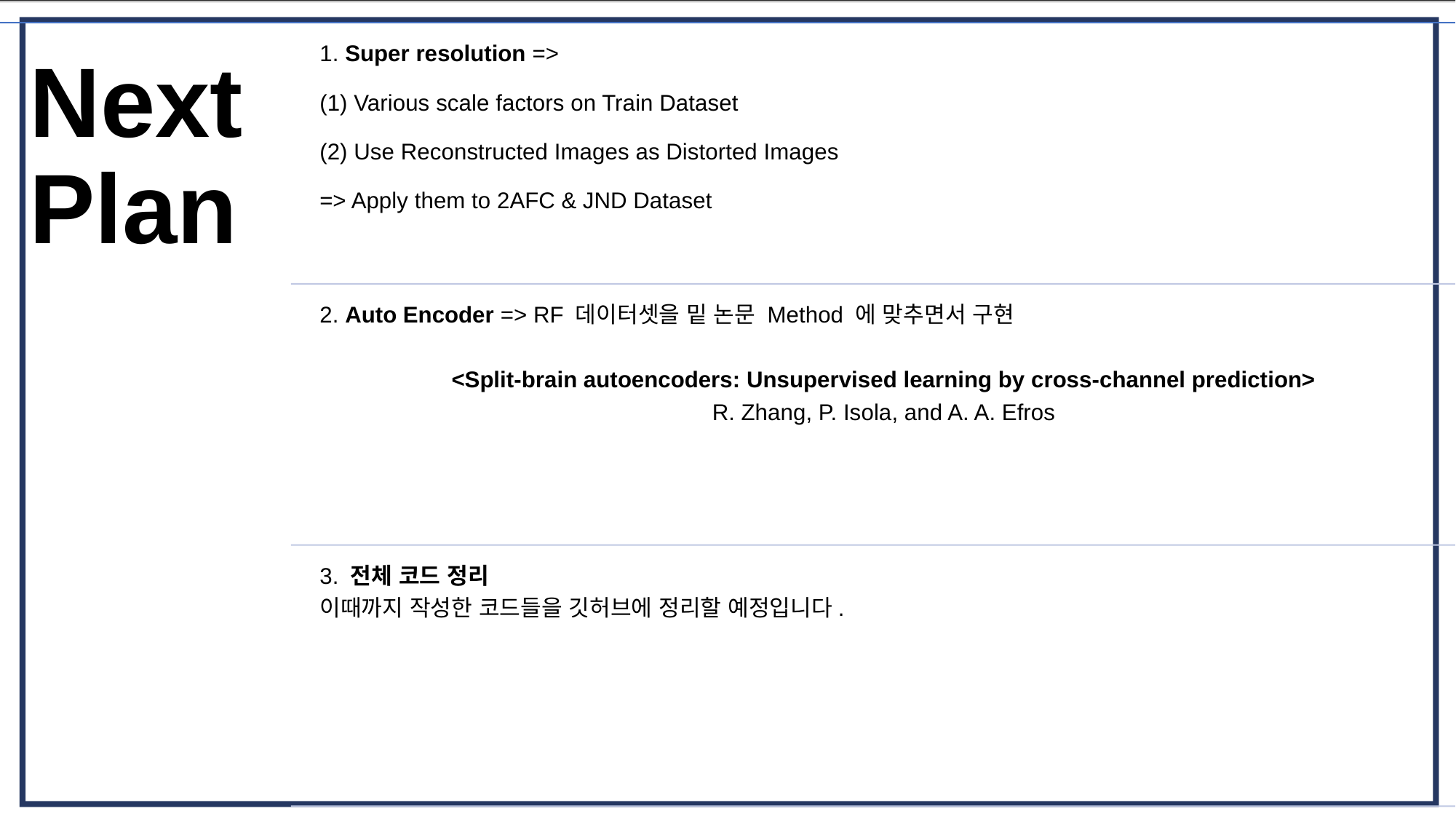

Next Plan
1. Super resolution =>
(1) Various scale factors on Train Dataset
(2) Use Reconstructed Images as Distorted Images
=> Apply them to 2AFC & JND Dataset
2. Auto Encoder => RF 데이터셋을 밑 논문 Method 에 맞추면서 구현

<Split-brain autoencoders: Unsupervised learning by cross-channel prediction>
R. Zhang, P. Isola, and A. A. Efros

3. 전체 코드 정리
이때까지 작성한 코드들을 깃허브에 정리할 예정입니다.